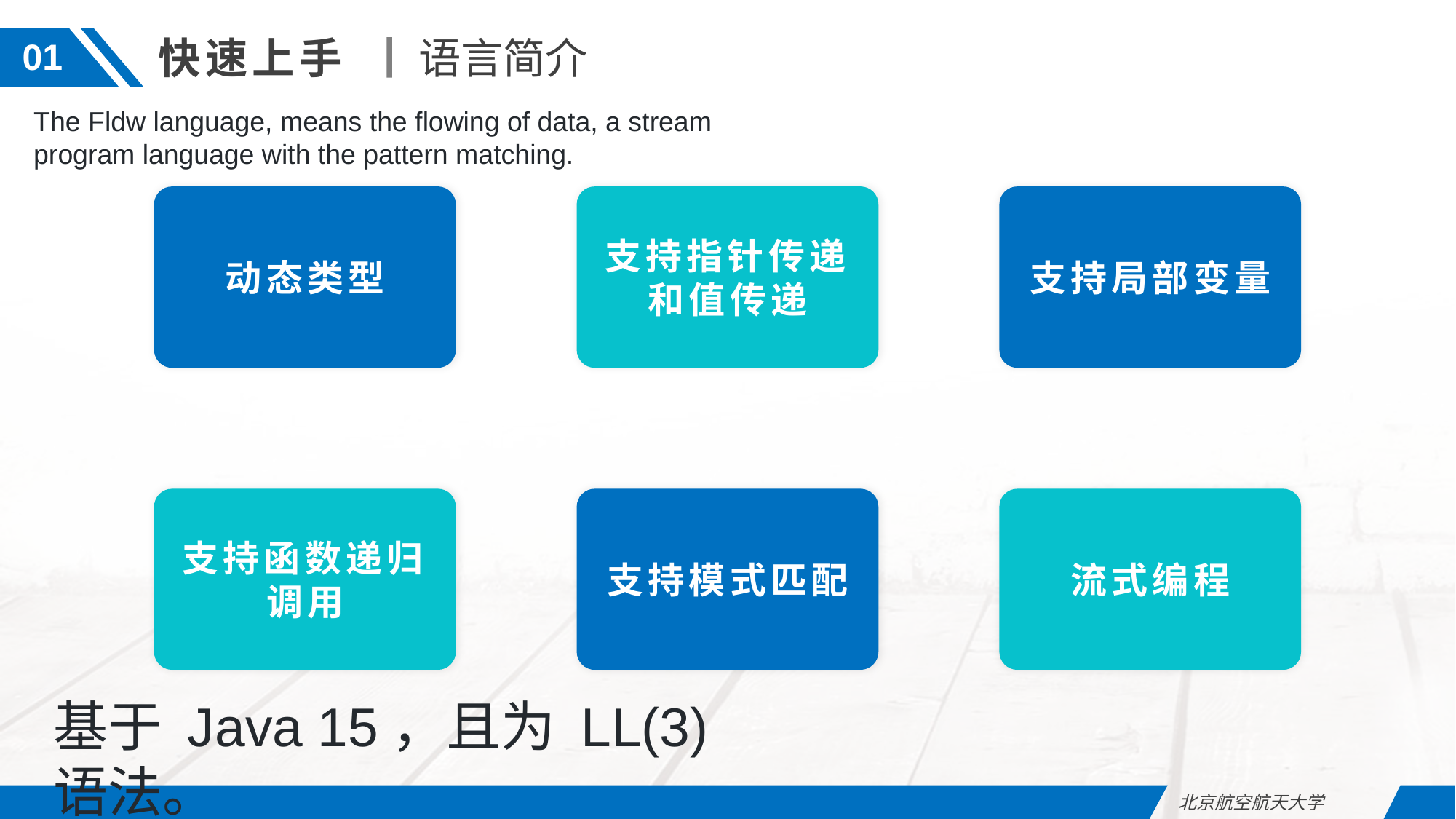

快速上手
语言简介

01

The Fldw language, means the flowing of data, a stream program language with the pattern matching.
动态类型
支持指针传递和值传递
支持局部变量
支持函数递归调用
支持模式匹配
流式编程
基于 Java 15，且为 LL(3) 语法。

北京航空航天大学